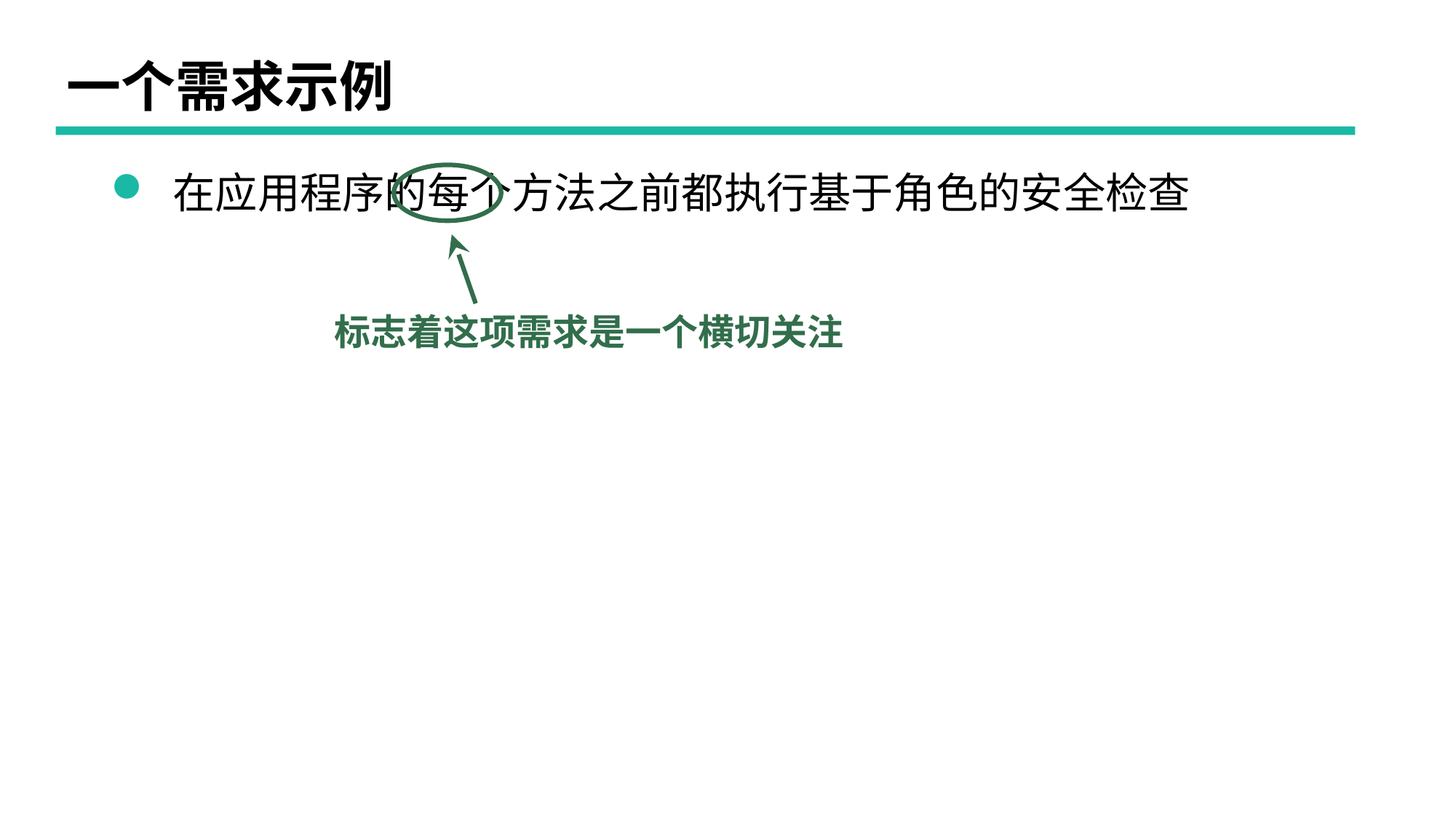

# 一个需求示例
 在应用程序的每个方法之前都执行基于角色的安全检查

标志着这项需求是一个横切关注